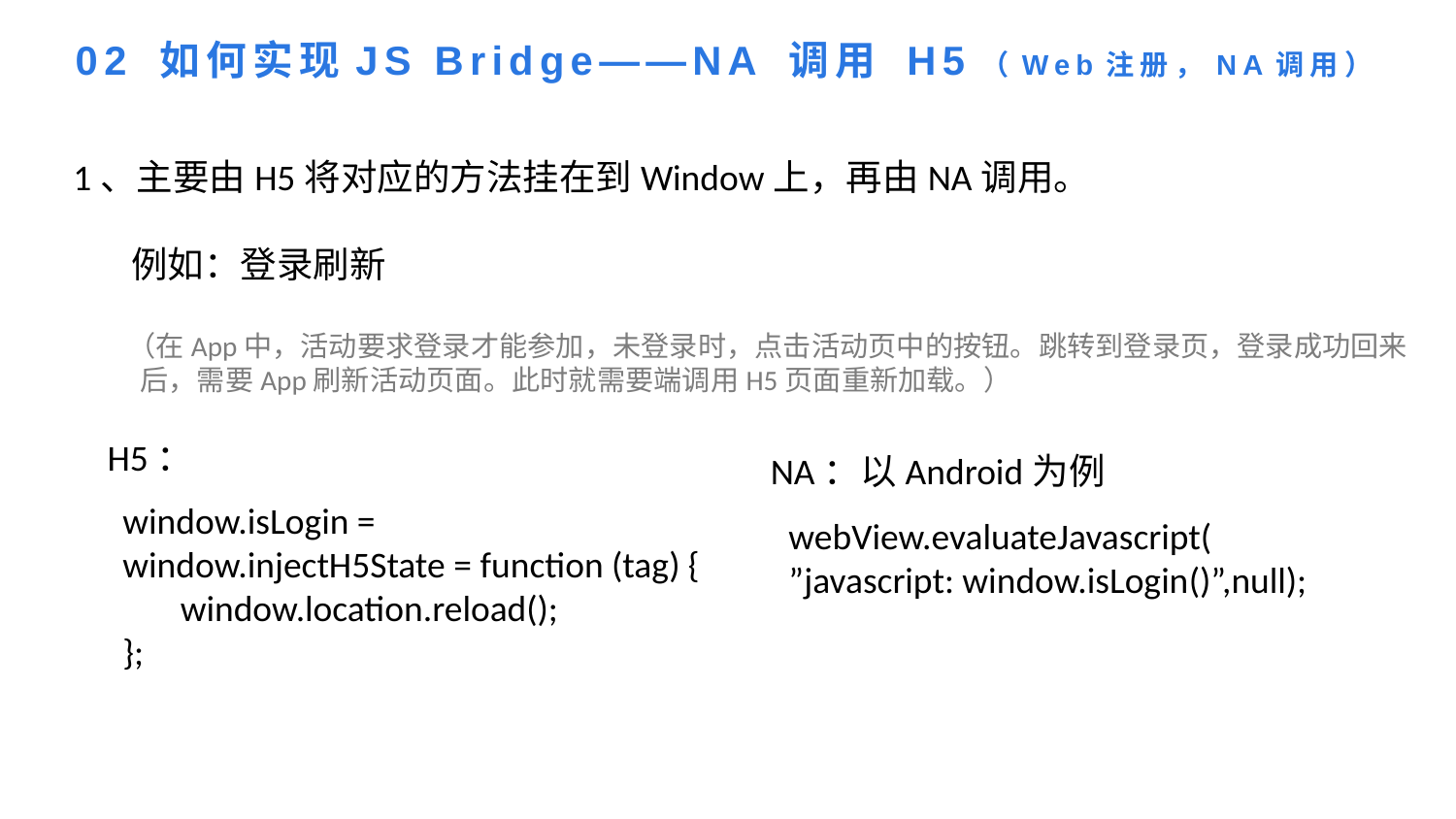

02 如何实现JS Bridge——NA 调用 H5（Web注册，NA调用）

        1、主要由H5将对应的方法挂在到Window上，再由NA调用。

              例如：登录刷新

                  （在App中，活动要求登录才能参加，未登录时，点击活动页中的按钮。跳转到登录页，登录成功回来
                    后，需要App刷新活动页面。此时就需要端调用H5页面重新加载。）
只要用watch模式，即可监听文件变化
      H5：

      NA：以Android为例

window.isLogin =
window.injectH5State = function (tag) {
       window.location.reload();
};

webView.evaluateJavascript(
”javascript: window.isLogin()”,null);